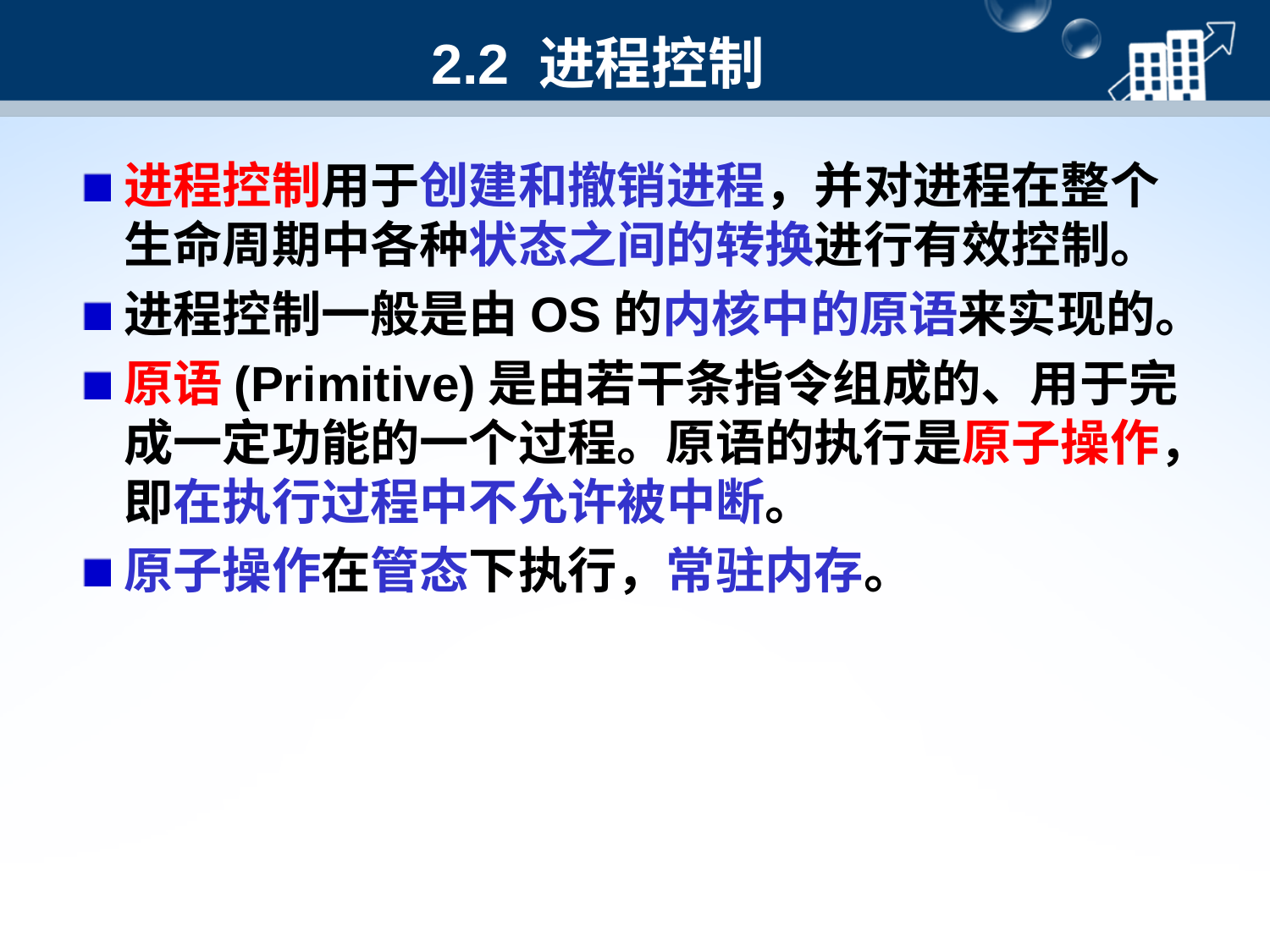

# 2.2 进程控制
进程控制用于创建和撤销进程，并对进程在整个生命周期中各种状态之间的转换进行有效控制。
进程控制一般是由OS的内核中的原语来实现的。
原语(Primitive)是由若干条指令组成的、用于完成一定功能的一个过程。原语的执行是原子操作，即在执行过程中不允许被中断。
原子操作在管态下执行，常驻内存。